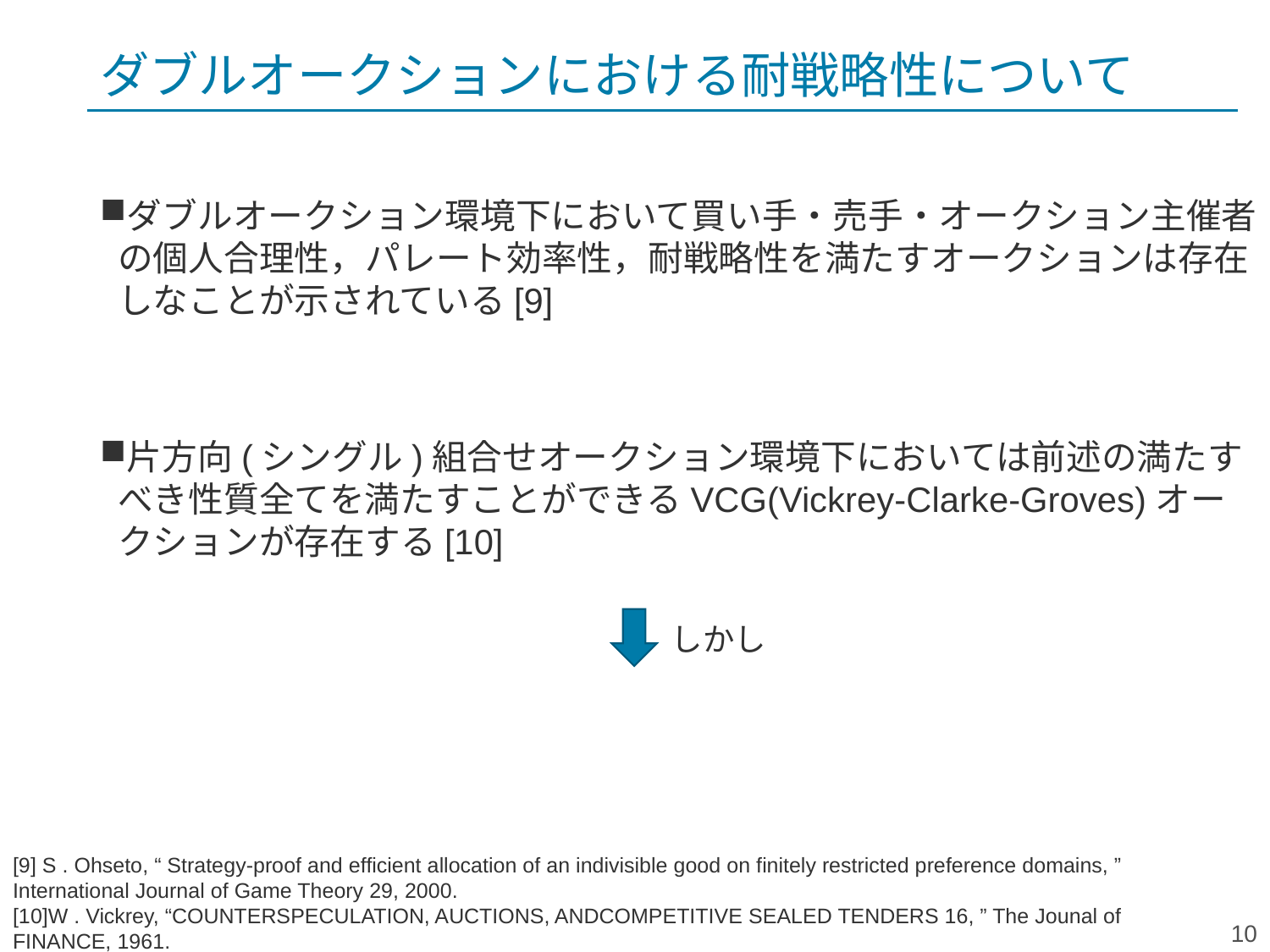

# ダブルオークションにおける耐戦略性について
ダブルオークション環境下において買い手・売手・オークション主催者の個人合理性，パレート効率性，耐戦略性を満たすオークションは存在しなことが示されている[9]

片方向(シングル)組合せオークション環境下においては前述の満たすべき性質全てを満たすことができるVCG(Vickrey-Clarke-Groves)オークションが存在する[10]

しかし
[9] S . Ohseto, “ Strategy-proof and efficient allocation of an indivisible good on finitely restricted preference domains, ”
International Journal of Game Theory 29, 2000.
[10]W . Vickrey, “COUNTERSPECULATION, AUCTIONS, ANDCOMPETITIVE SEALED TENDERS 16, ” The Jounal of  FINANCE, 1961.
10